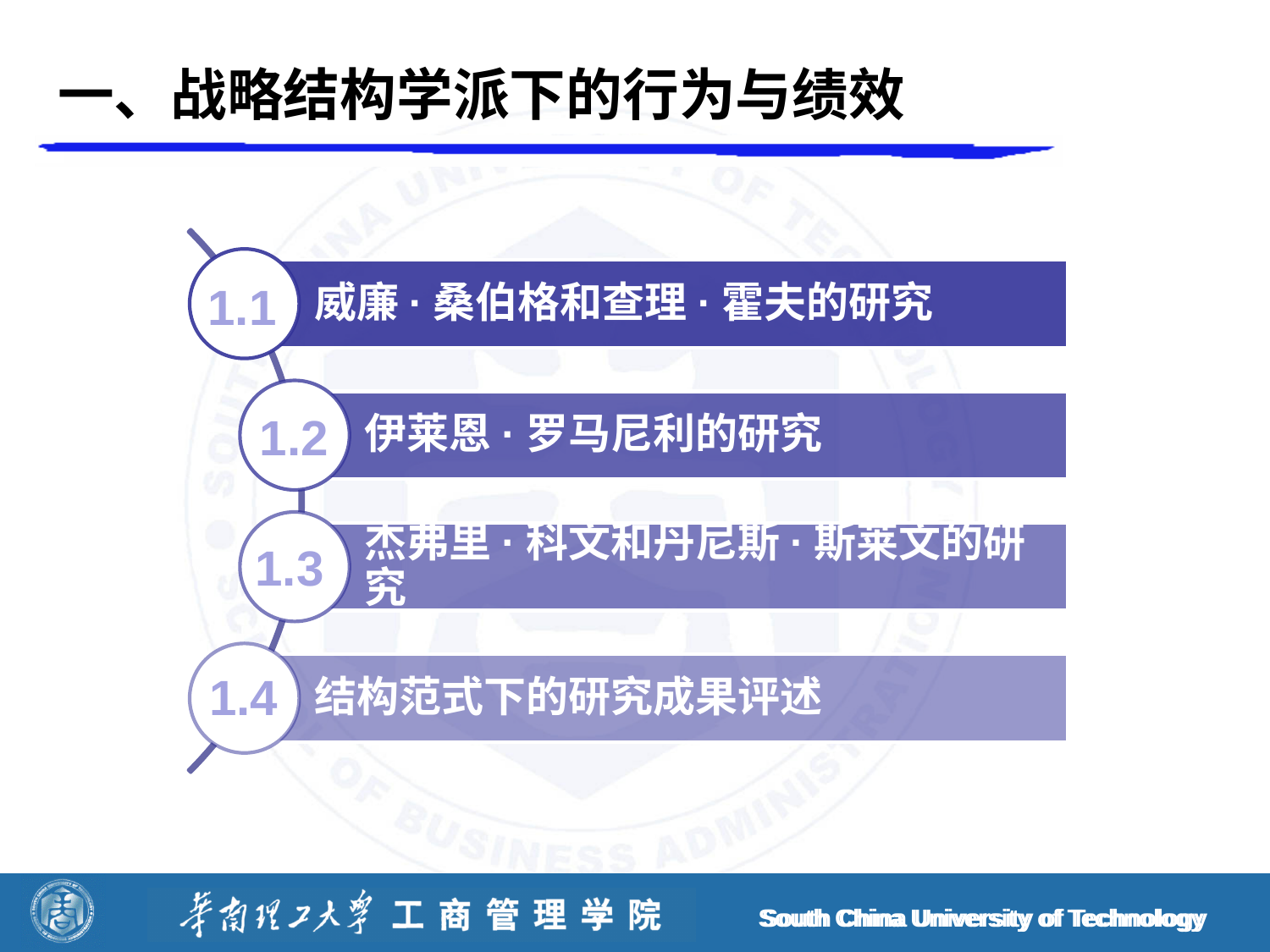

# 一、战略结构学派下的行为与绩效
威廉·桑伯格和查理·霍夫的研究
伊莱恩·罗马尼利的研究
杰弗里·科文和丹尼斯·斯莱文的研究
结构范式下的研究成果评述
1.1
1.2
1.3
1.4
South China University of Technology
South China University of Technology